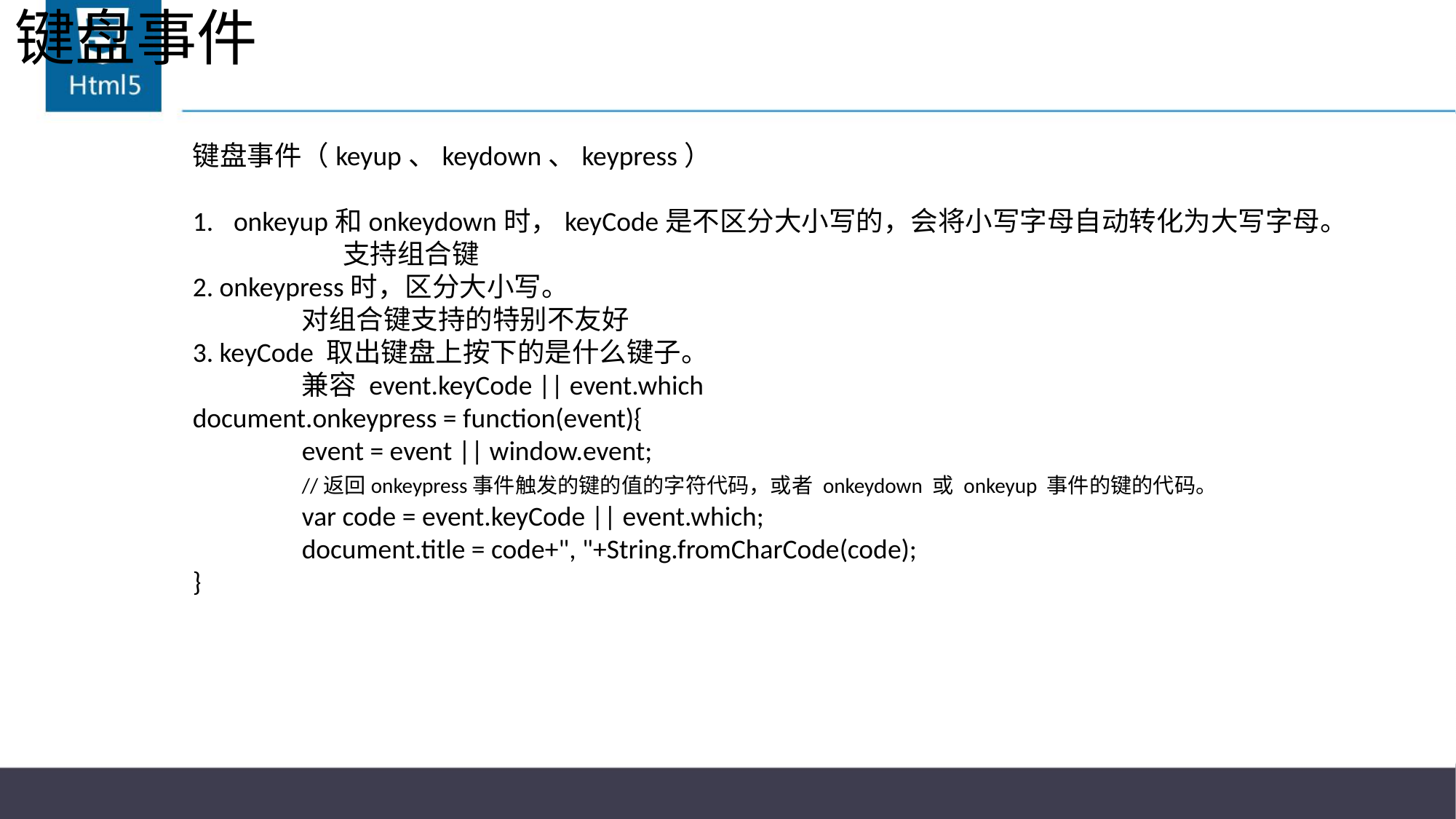

# 键盘事件
键盘事件（keyup、keydown、keypress）

onkeyup和onkeydown时，keyCode是不区分大小写的，会将小写字母自动转化为大写字母。
	支持组合键
2. onkeypress时，区分大小写。
	对组合键支持的特别不友好
3. keyCode 取出键盘上按下的是什么键子。
	兼容 event.keyCode || event.which
document.onkeypress = function(event){
	event = event || window.event;
	//返回onkeypress事件触发的键的值的字符代码，或者 onkeydown 或 onkeyup 事件的键的代码。
	var code = event.keyCode || event.which;
	document.title = code+", "+String.fromCharCode(code);
}